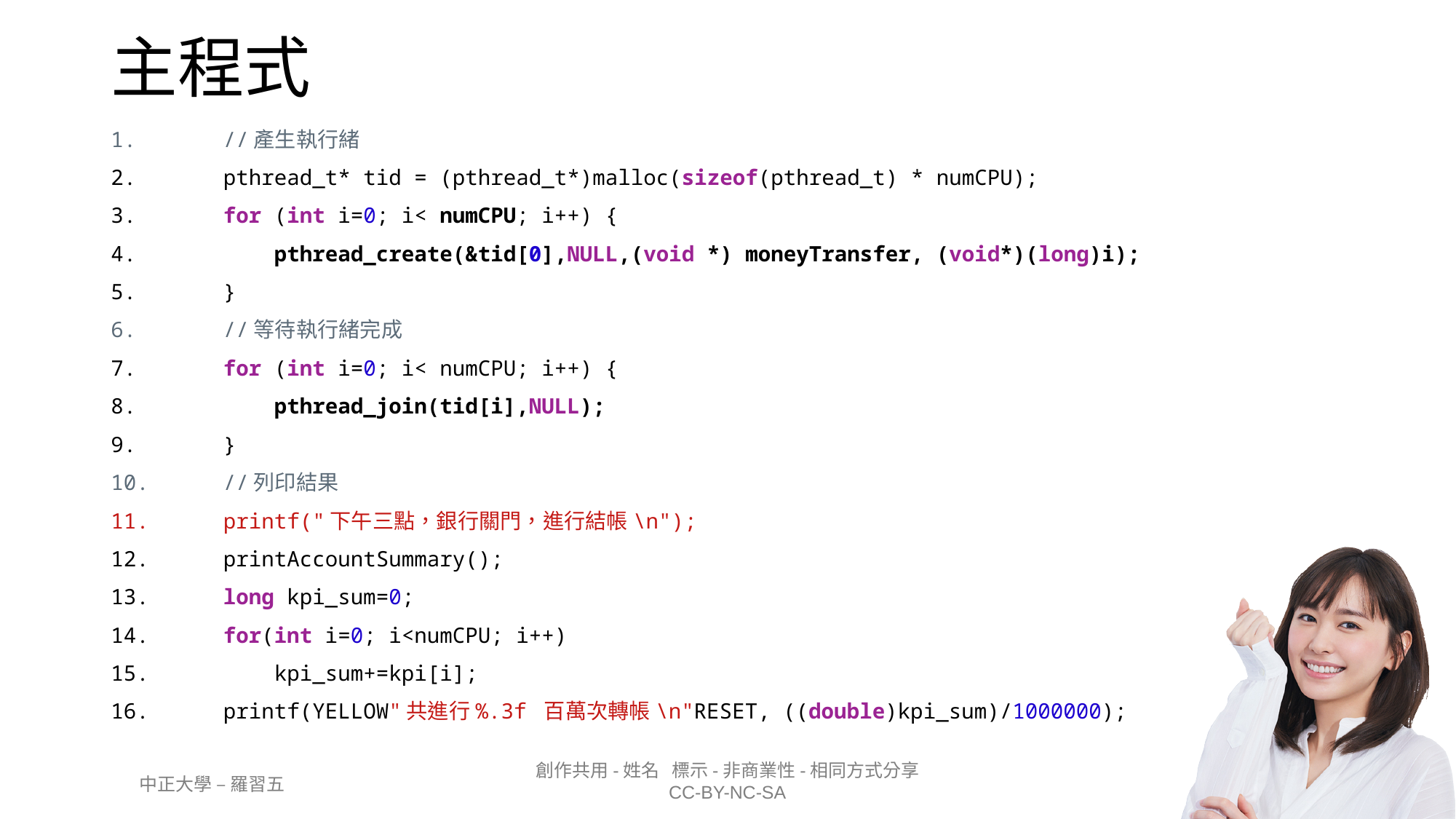

# 主程式
    //產生執行緒
    pthread_t* tid = (pthread_t*)malloc(sizeof(pthread_t) * numCPU);
    for (int i=0; i< numCPU; i++) {
        pthread_create(&tid[0],NULL,(void *) moneyTransfer, (void*)(long)i);
    }
    //等待執行緒完成
    for (int i=0; i< numCPU; i++) {
        pthread_join(tid[i],NULL);
    }
    //列印結果
    printf("下午三點，銀行關門，進行結帳\n");
    printAccountSummary();
    long kpi_sum=0;
    for(int i=0; i<numCPU; i++)
        kpi_sum+=kpi[i];
    printf(YELLOW"共進行%.3f 百萬次轉帳\n"RESET, ((double)kpi_sum)/1000000);